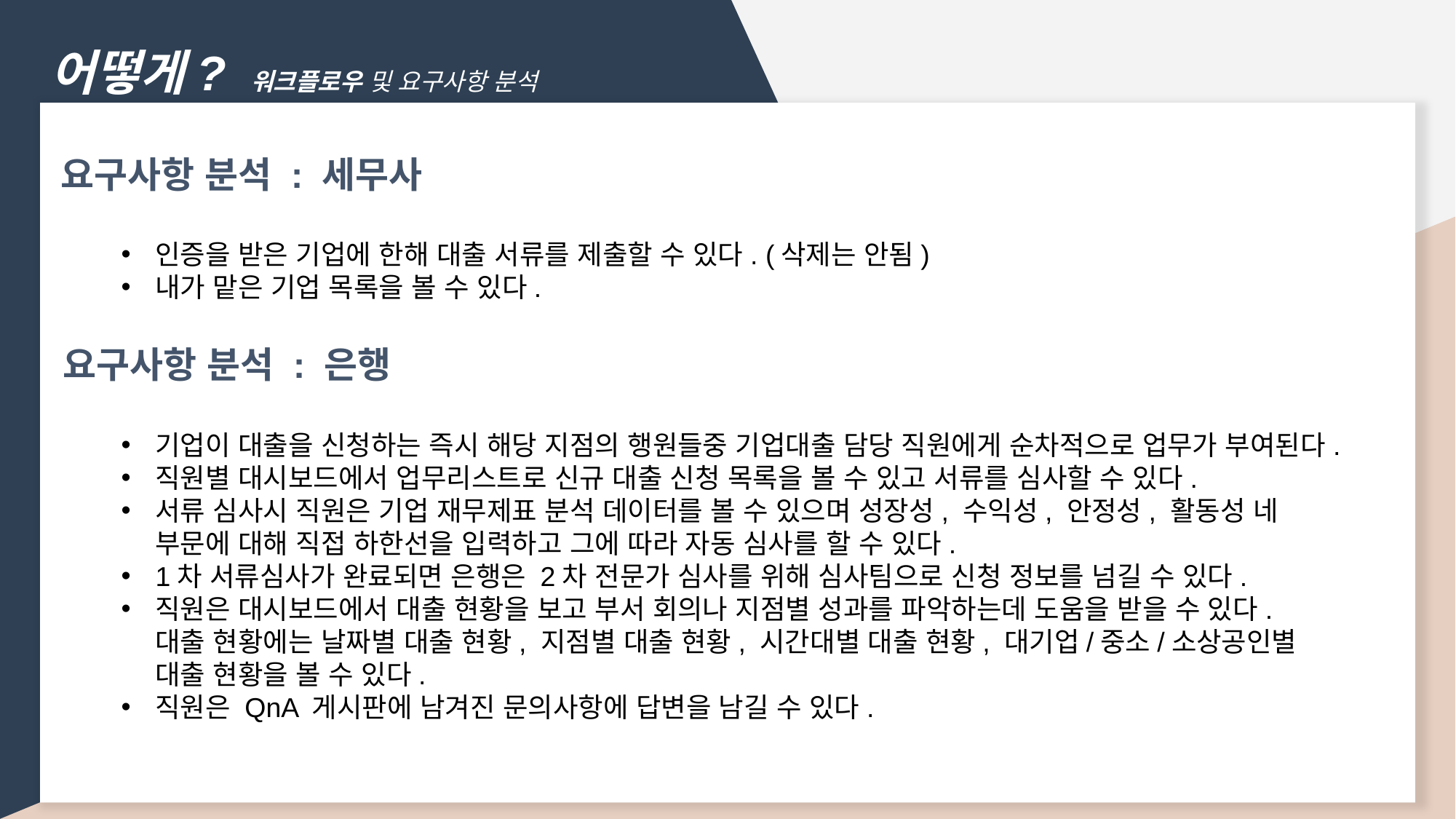

어떻게? 워크플로우 및 요구사항 분석e with BIZCAM
요구사항 분석 : 세무사
인증을 받은 기업에 한해 대출 서류를 제출할 수 있다. (삭제는 안됨)
내가 맡은 기업 목록을 볼 수 있다.
요구사항 분석 : 은행
기업이 대출을 신청하는 즉시 해당 지점의 행원들중 기업대출 담당 직원에게 순차적으로 업무가 부여된다.
직원별 대시보드에서 업무리스트로 신규 대출 신청 목록을 볼 수 있고 서류를 심사할 수 있다.
서류 심사시 직원은 기업 재무제표 분석 데이터를 볼 수 있으며 성장성, 수익성, 안정성, 활동성 네 부문에 대해 직접 하한선을 입력하고 그에 따라 자동 심사를 할 수 있다.
1차 서류심사가 완료되면 은행은 2차 전문가 심사를 위해 심사팀으로 신청 정보를 넘길 수 있다.
직원은 대시보드에서 대출 현황을 보고 부서 회의나 지점별 성과를 파악하는데 도움을 받을 수 있다. 대출 현황에는 날짜별 대출 현황, 지점별 대출 현황, 시간대별 대출 현황, 대기업/중소/소상공인별 대출 현황을 볼 수 있다.
직원은 QnA 게시판에 남겨진 문의사항에 답변을 남길 수 있다.